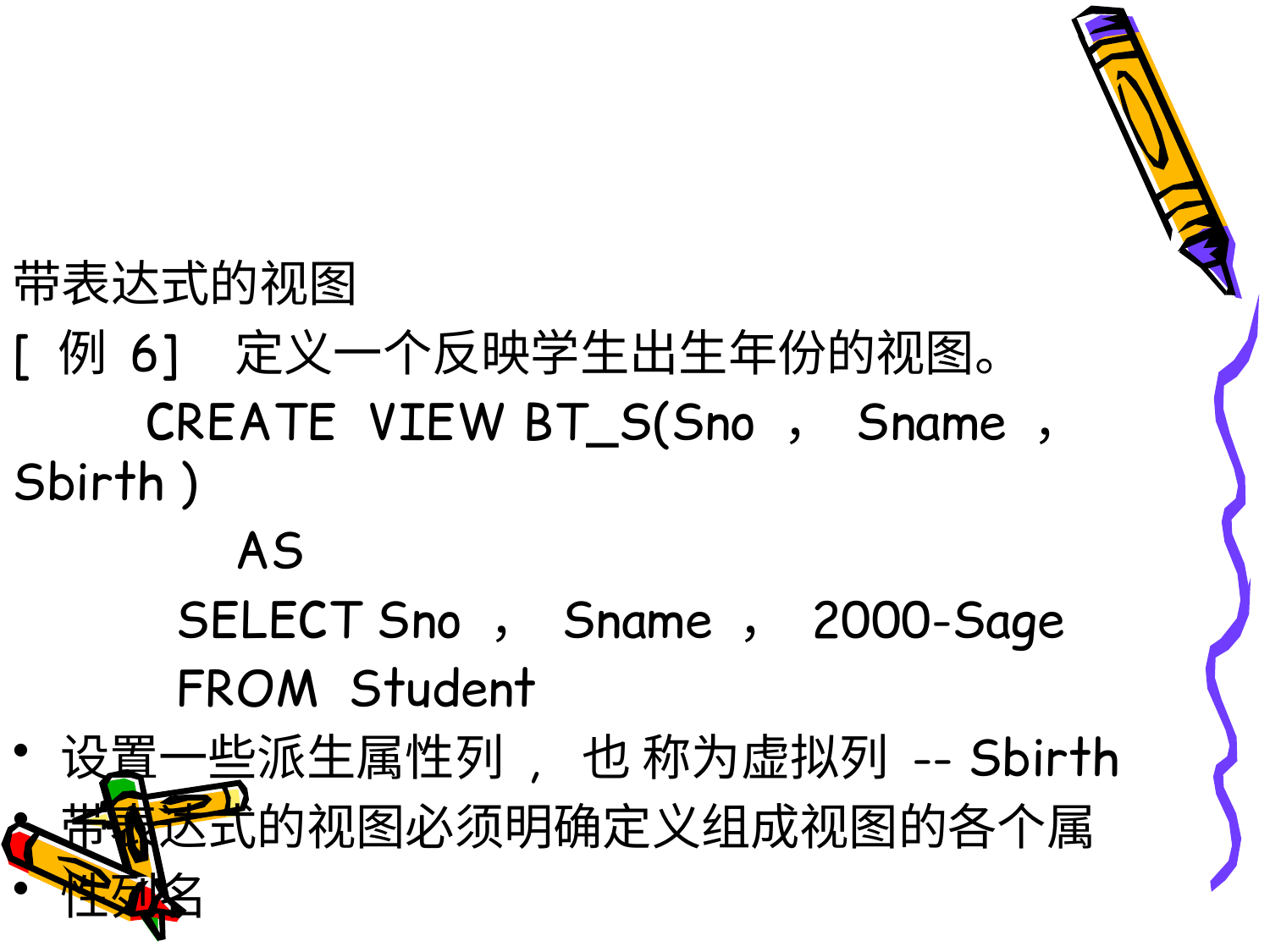

#
带表达式的视图
[ 例 6]   定义一个反映学生出生年份的视图。
         CREATE  VIEW BT_S(Sno ， Sname ， Sbirth )
               AS
           SELECT Sno ， Sname ， 2000-Sage
           FROM  Student
设置一些派生属性列 ,  也 称为虚拟列 -- Sbirth
带表达式的视图必须明确定义组成视图的各个属
性列名